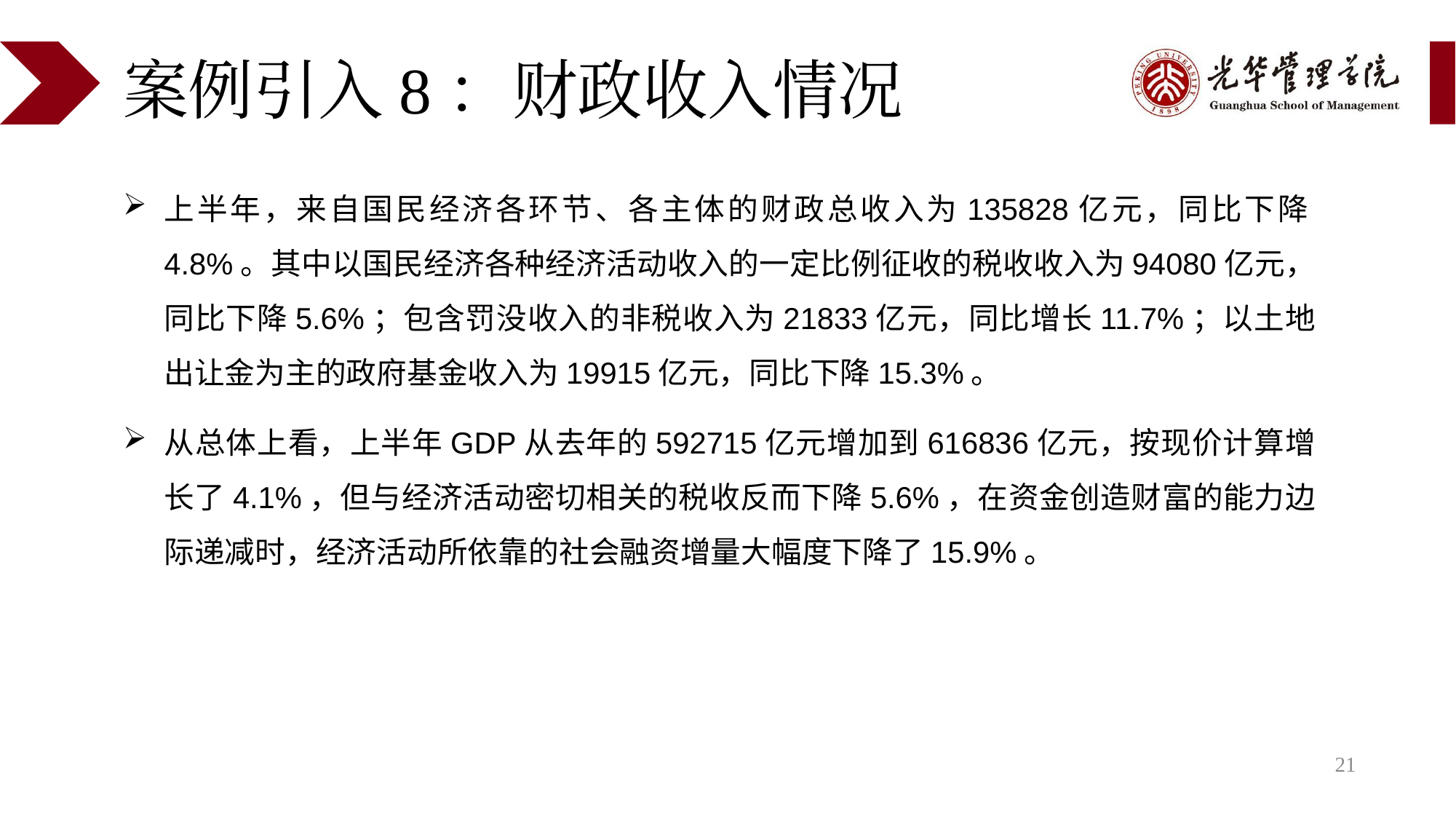

# 案例引入8：财政收入情况
上半年，来自国民经济各环节、各主体的财政总收入为135828亿元，同比下降4.8%。其中以国民经济各种经济活动收入的一定比例征收的税收收入为94080亿元，同比下降5.6%；包含罚没收入的非税收入为21833亿元，同比增长11.7%；以土地出让金为主的政府基金收入为19915亿元，同比下降15.3%。
从总体上看，上半年GDP从去年的592715亿元增加到616836亿元，按现价计算增长了4.1%，但与经济活动密切相关的税收反而下降5.6%，在资金创造财富的能力边际递减时，经济活动所依靠的社会融资增量大幅度下降了15.9%。

21